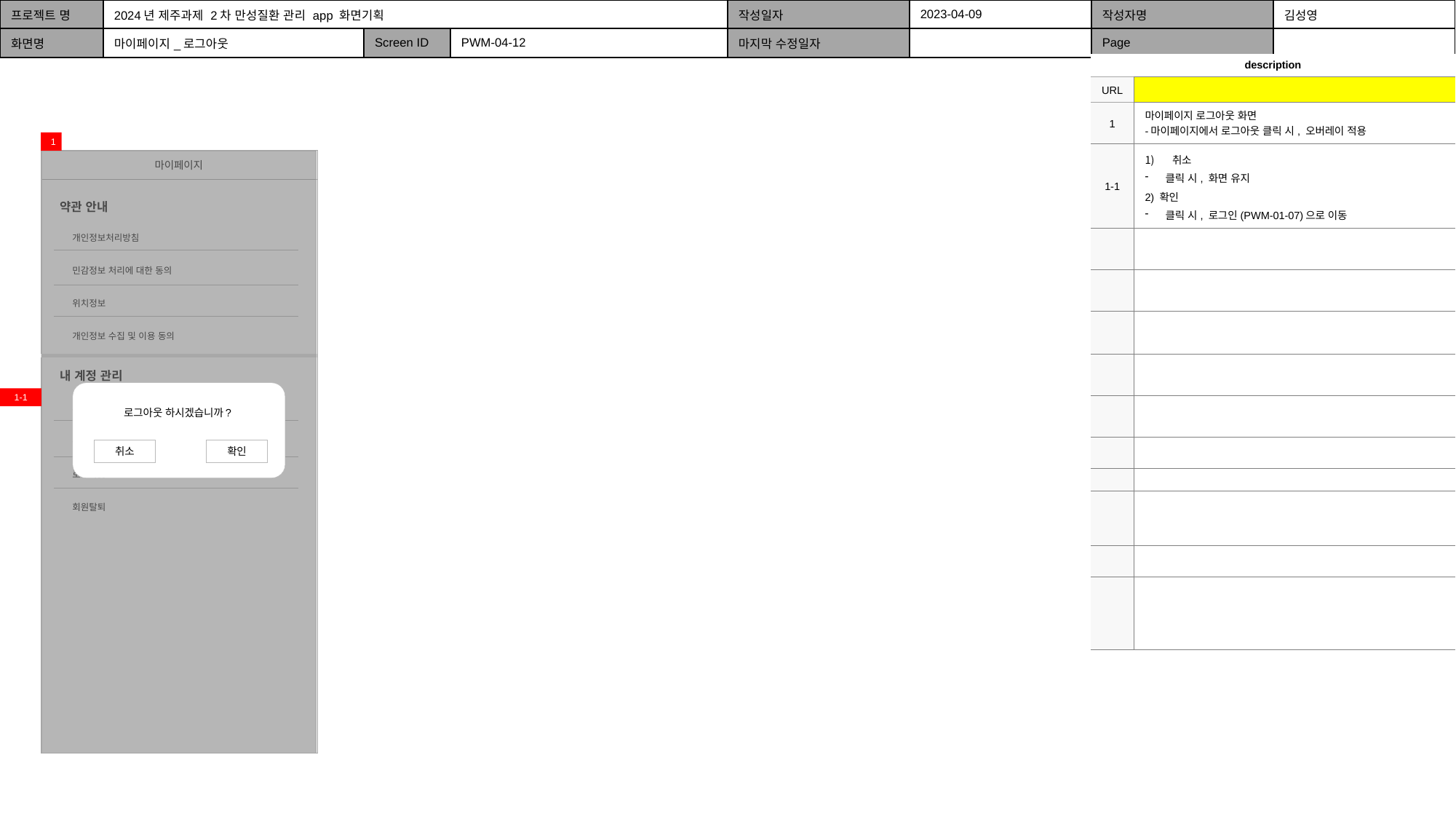

| 프로젝트 명 | 2024년 제주과제 2차 만성질환 관리 app 화면기획 |  |  | 작성일자 | 2023-04-09 | 작성자명 | 김성영 |
| --- | --- | --- | --- | --- | --- | --- | --- |
| 화면명 | 마이페이지\_로그아웃 | Screen ID | PWM-04-12 | 마지막 수정일자 |  | Page |  |
| description |  |
| --- | --- |
| URL |  |
| 1 | 마이페이지 로그아웃 화면 -마이페이지에서 로그아웃 클릭 시, 오버레이 적용 |
| 1-1 | 취소 클릭 시, 화면 유지 2) 확인 클릭 시, 로그인(PWM-01-07)으로 이동 |
|  |  |
|  |  |
|  |  |
|  |  |
|  |  |
|  |  |
|  |  |
|  |  |
|  |  |
|  |  |
1

마이페이지

약관 안내
개인정보처리방침

민감정보 처리에 대한 동의

위치정보

개인정보 수집 및 이용 동의
내 계정 관리

1-1
푸시 알림

목표 설정

로그아웃

회원탈퇴

로그아웃 하시겠습니까?
취소
확인